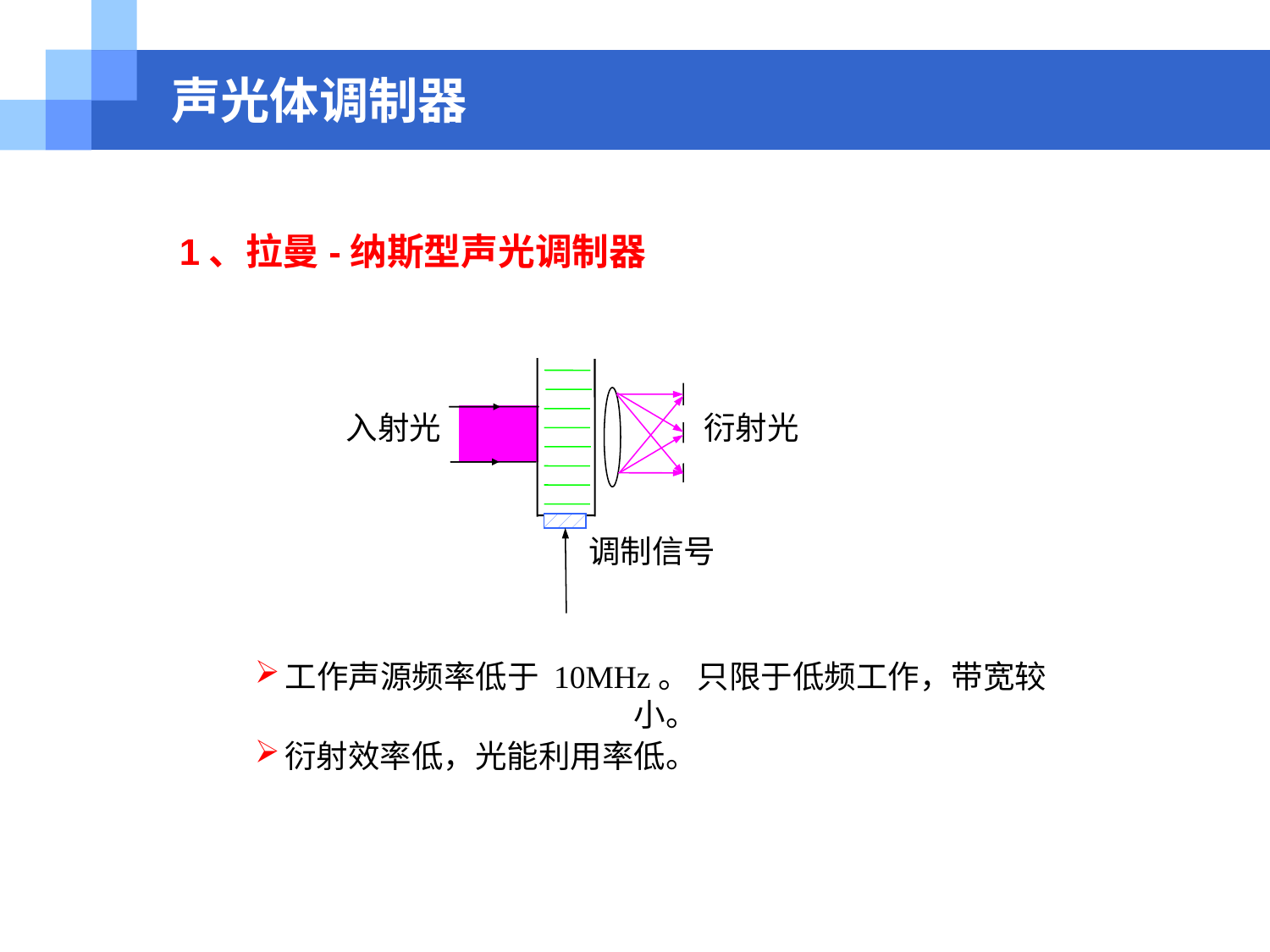

声光体调制器
声光体调制器
1、拉曼-纳斯型声光调制器

  衍射光
入射光

  调制信号

工作声源频率低于 10MHz。 只限于低频工作，带宽较小。
衍射效率低，光能利用率低。